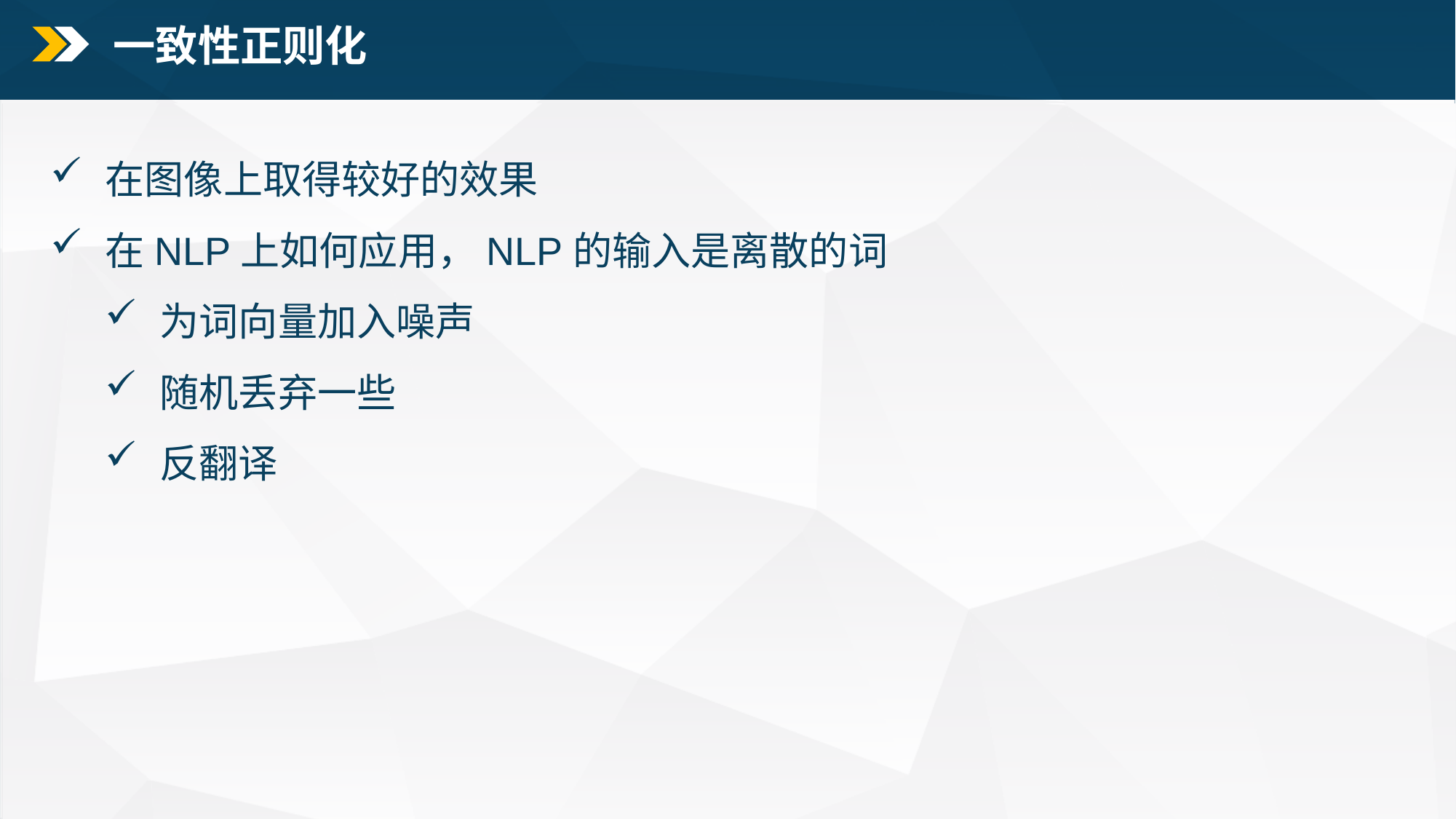

# 一致性正则化

在图像上取得较好的效果
在NLP上如何应用，NLP的输入是离散的词
为词向量加入噪声
随机丢弃一些
反翻译